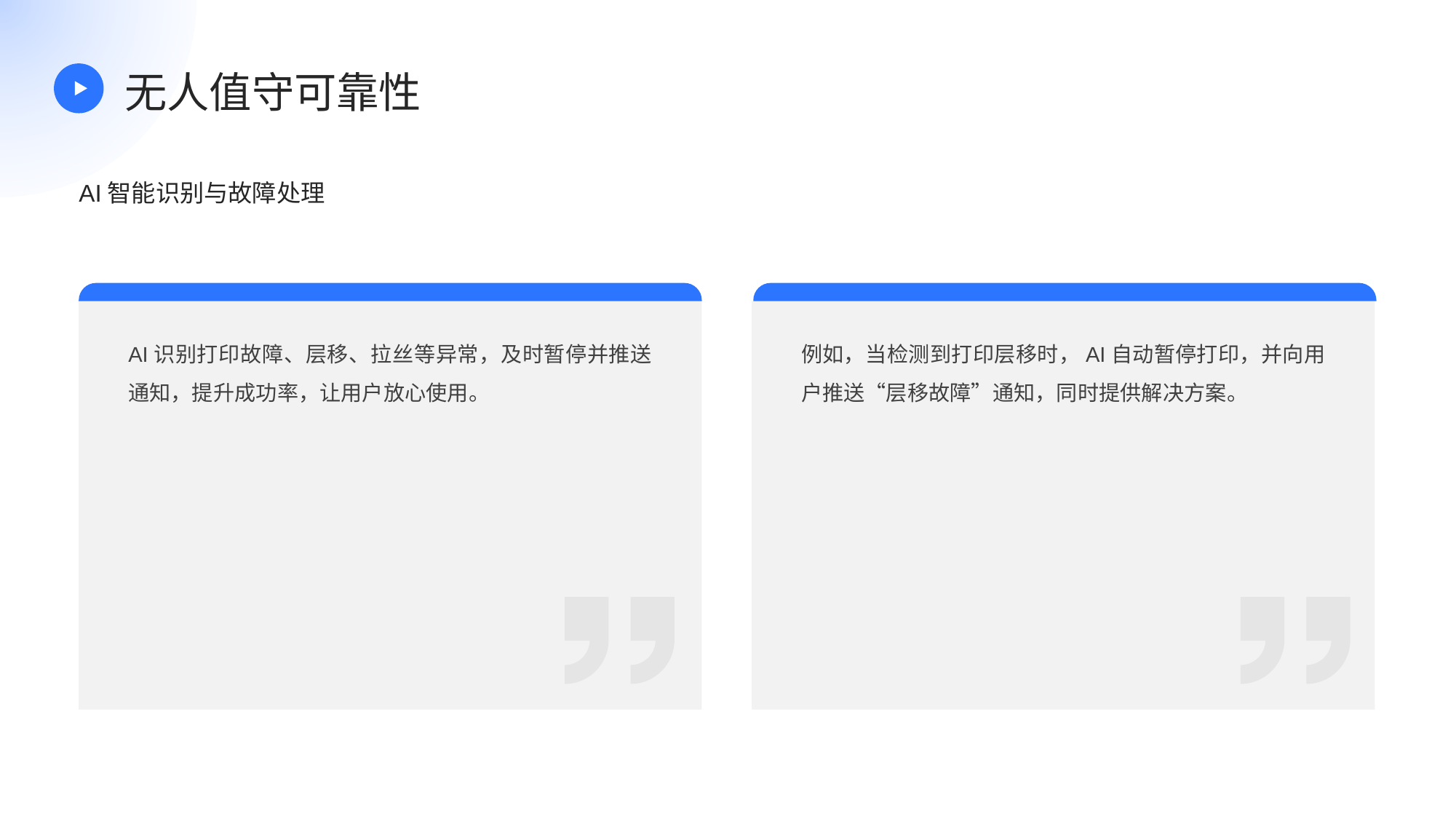

无人值守可靠性

AI智能识别与故障处理

AI识别打印故障、层移、拉丝等异常，及时暂停并推送通知，提升成功率，让用户放心使用。
例如，当检测到打印层移时，AI自动暂停打印，并向用户推送“层移故障”通知，同时提供解决方案。